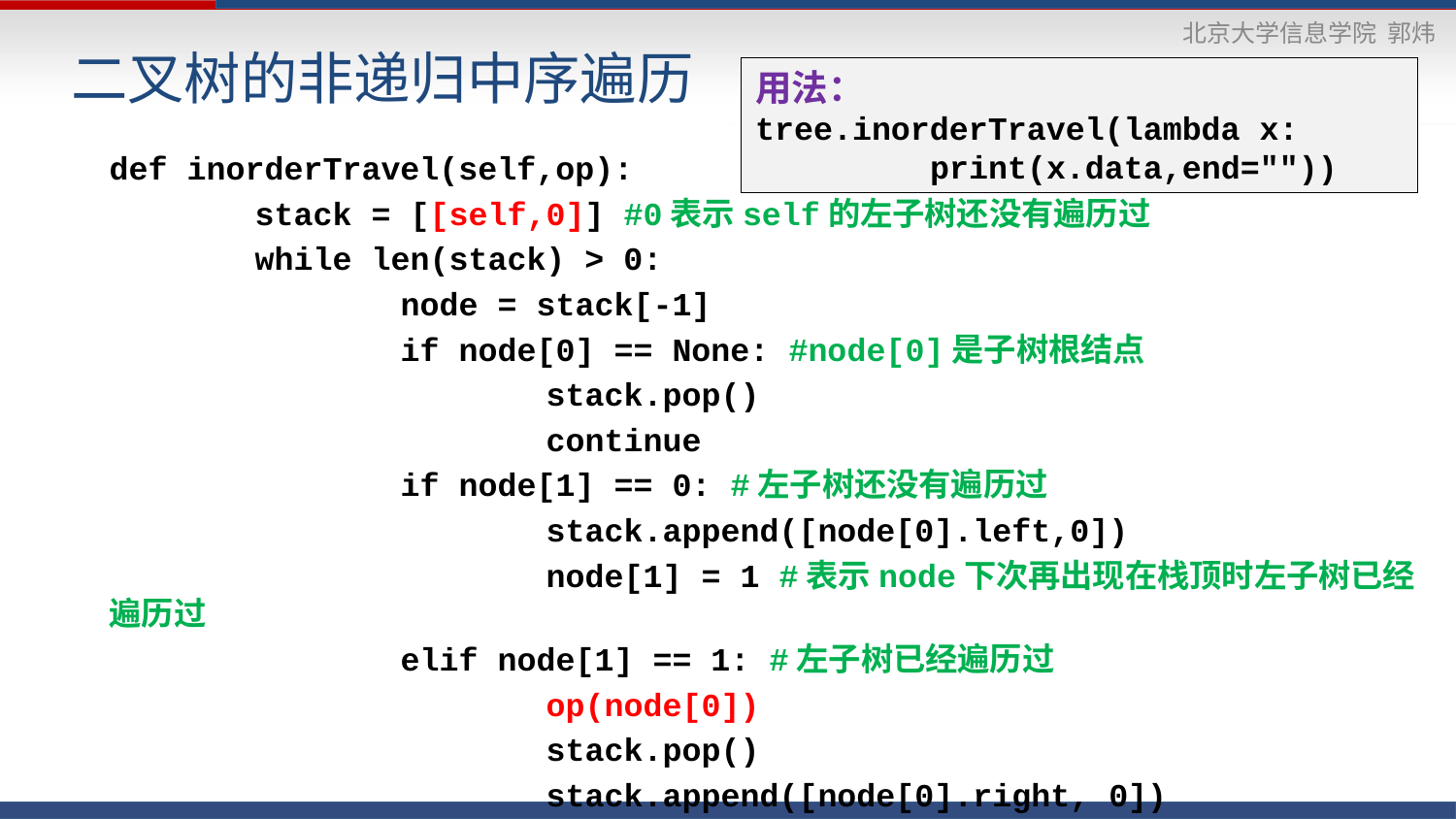

# 二叉树的非递归中序遍历
用法：
tree.inorderTravel(lambda x:
         print(x.data,end=""))
	def inorderTravel(self,op):
		stack = [[self,0]] #0表示self的左子树还没有遍历过
		while len(stack) > 0:
			node = stack[-1]
			if node[0] == None: #node[0]是子树根结点
				stack.pop()
				continue
			if node[1] == 0: #左子树还没有遍历过
				stack.append([node[0].left,0])
				node[1] = 1 #表示node下次再出现在栈顶时左子树已经遍历过
			elif node[1] == 1: #左子树已经遍历过
				op(node[0])
				stack.pop()
				stack.append([node[0].right, 0])

37